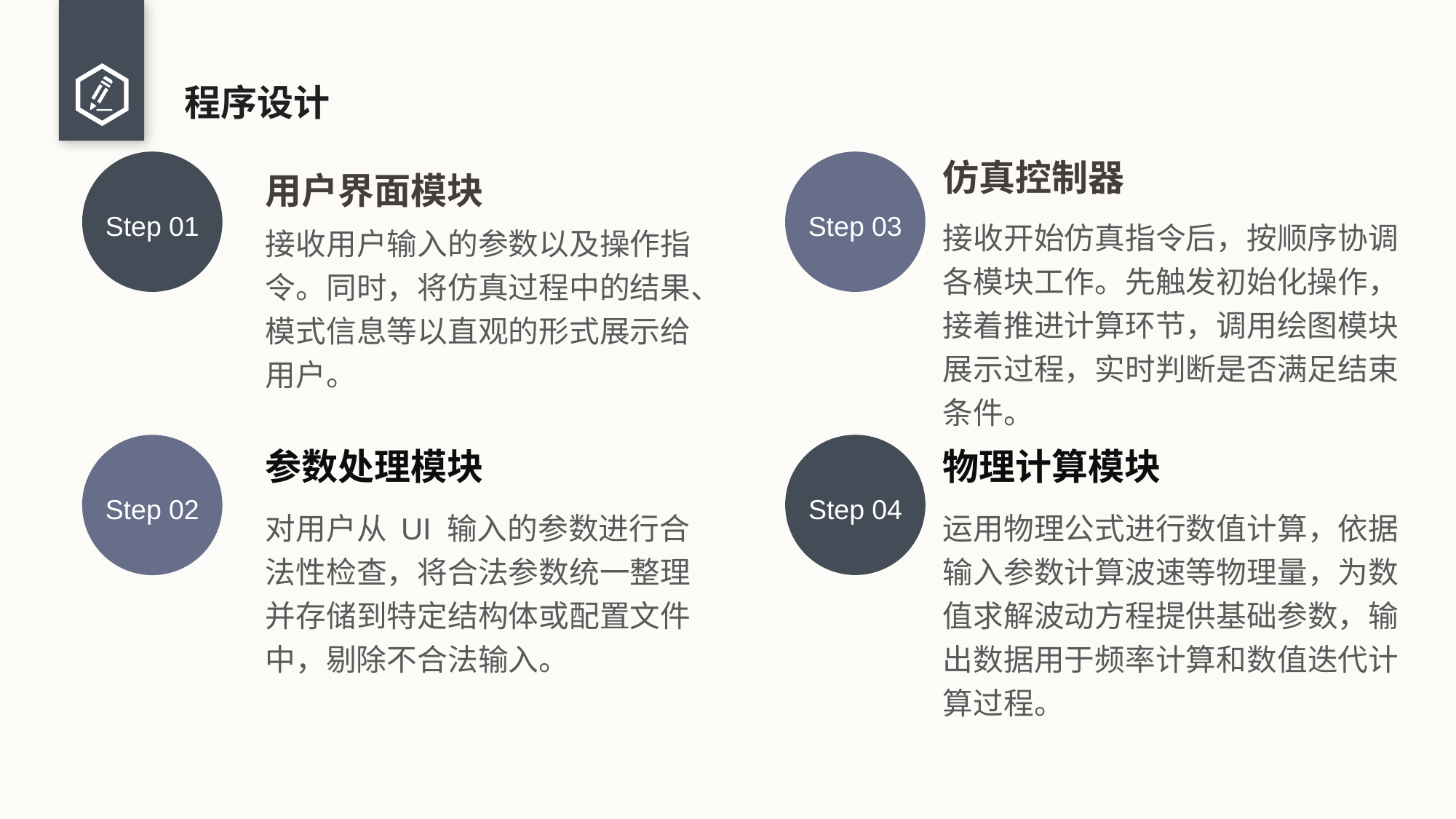

# 程序设计
仿真控制器
接收开始仿真指令后，按顺序协调各模块工作。先触发初始化操作，接着推进计算环节，调用绘图模块展示过程，实时判断是否满足结束条件。
Step 01
Step 03
用户界面模块
接收用户输入的参数以及操作指令。同时，将仿真过程中的结果、模式信息等以直观的形式展示给用户。
Step 04
物理计算模块
运用物理公式进行数值计算，依据输入参数计算波速等物理量，为数值求解波动方程提供基础参数，输出数据用于频率计算和数值迭代计算过程。
Step 02
参数处理模块
对用户从 UI 输入的参数进行合法性检查，将合法参数统一整理并存储到特定结构体或配置文件中，剔除不合法输入。